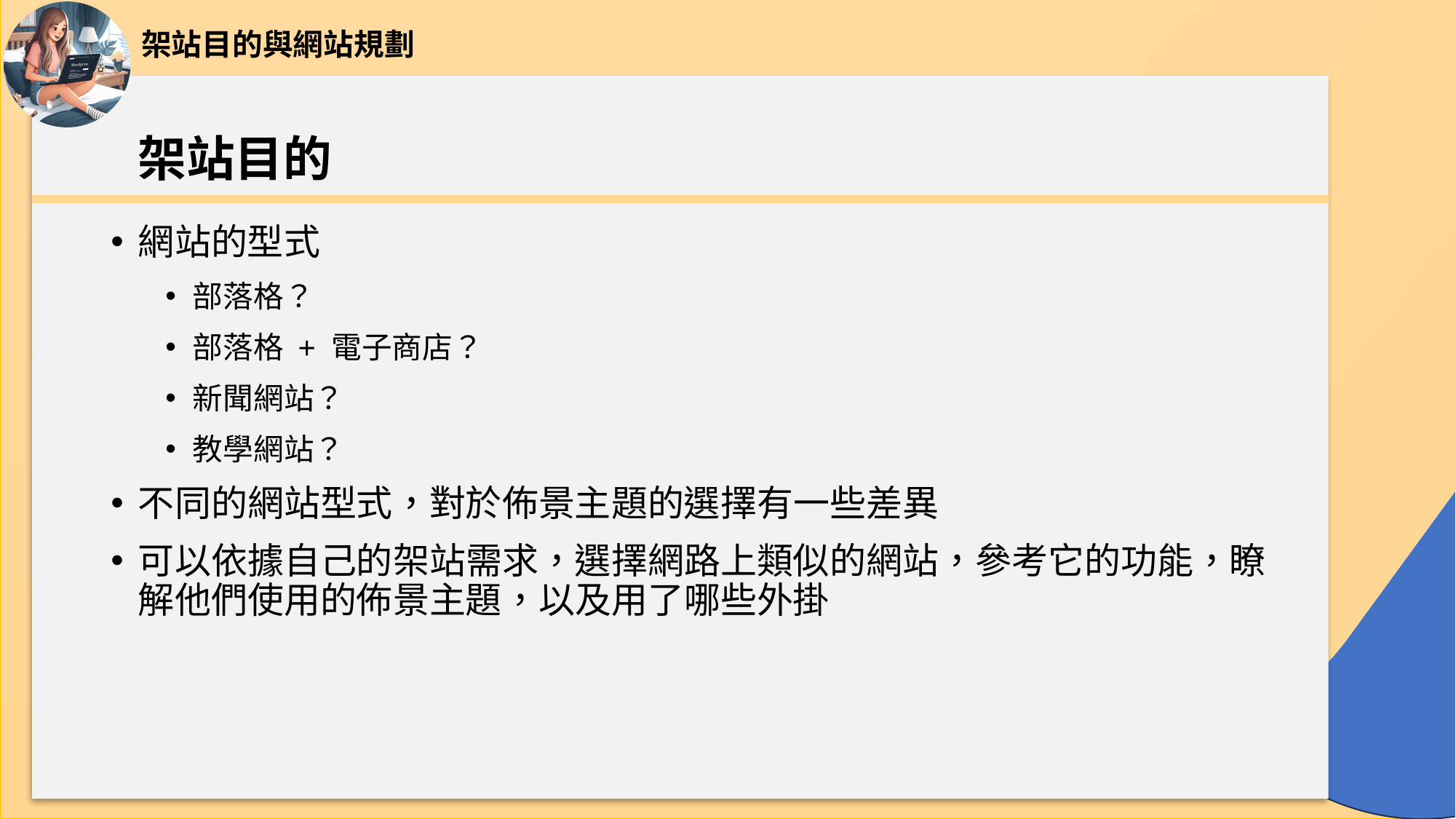

架站目的與網站規劃

# 架站目的

網站的型式
部落格？
部落格 + 電子商店？
新聞網站？
教學網站？
不同的網站型式，對於佈景主題的選擇有一些差異
可以依據自己的架站需求，選擇網路上類似的網站，參考它的功能，瞭解他們使用的佈景主題，以及用了哪些外掛
32